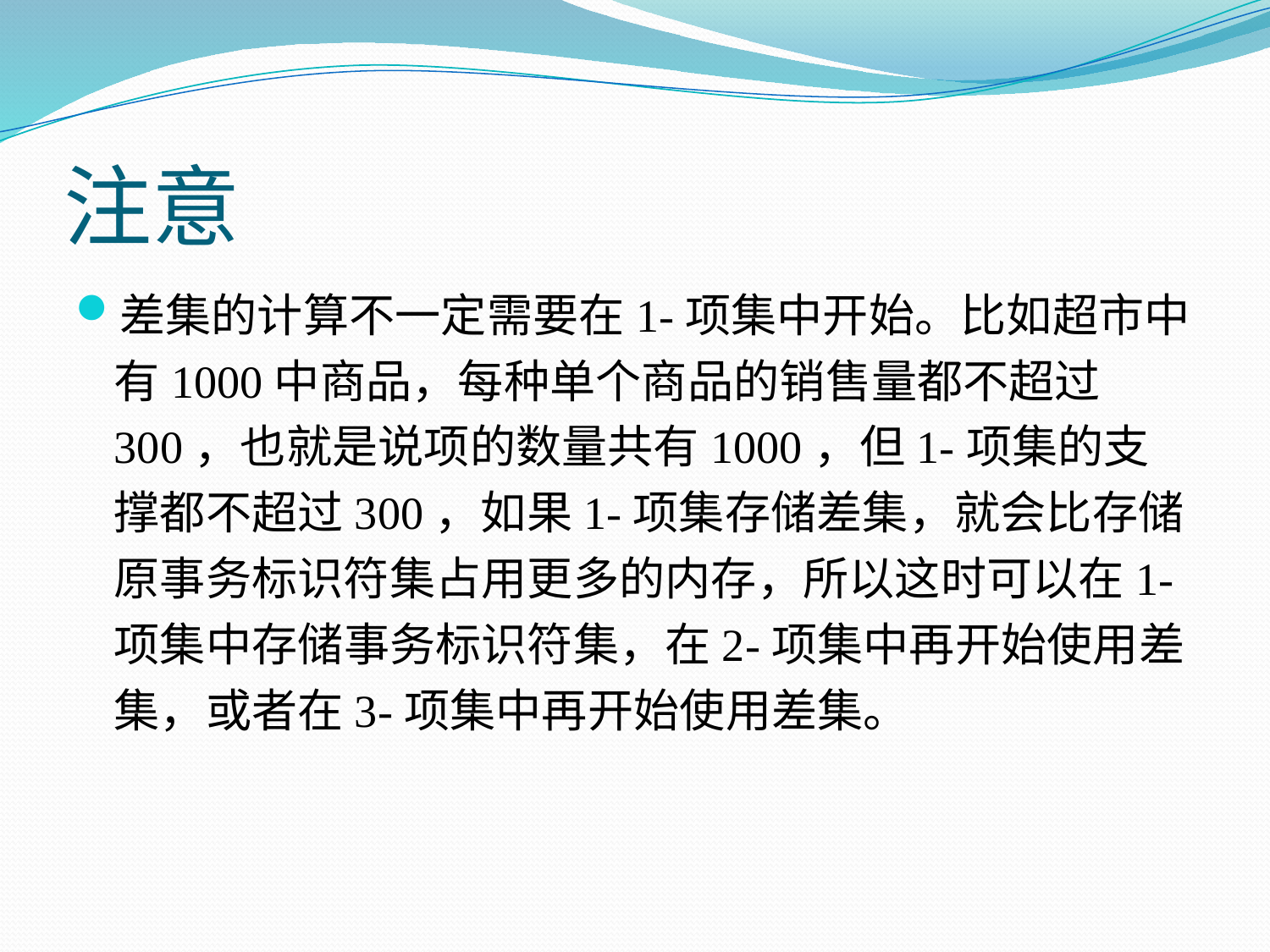

# 注意
差集的计算不一定需要在1-项集中开始。比如超市中有1000中商品，每种单个商品的销售量都不超过300，也就是说项的数量共有1000，但1-项集的支撑都不超过300，如果1-项集存储差集，就会比存储原事务标识符集占用更多的内存，所以这时可以在1-项集中存储事务标识符集，在2-项集中再开始使用差集，或者在3-项集中再开始使用差集。